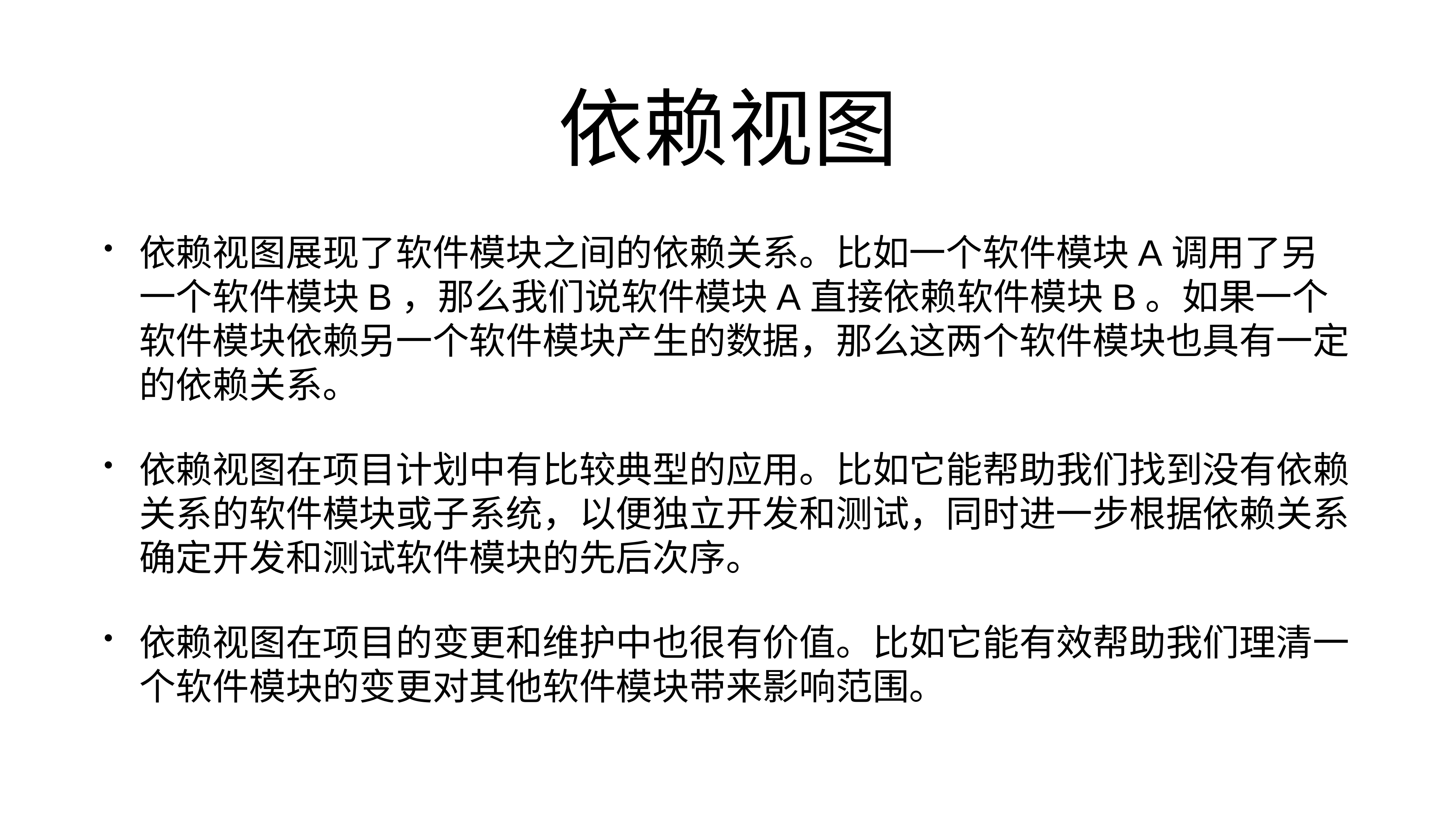

# 依赖视图
依赖视图展现了软件模块之间的依赖关系。比如一个软件模块A调用了另一个软件模块B，那么我们说软件模块A直接依赖软件模块B。如果一个软件模块依赖另一个软件模块产生的数据，那么这两个软件模块也具有一定的依赖关系。
依赖视图在项目计划中有比较典型的应用。比如它能帮助我们找到没有依赖关系的软件模块或子系统，以便独立开发和测试，同时进一步根据依赖关系确定开发和测试软件模块的先后次序。
依赖视图在项目的变更和维护中也很有价值。比如它能有效帮助我们理清一个软件模块的变更对其他软件模块带来影响范围。